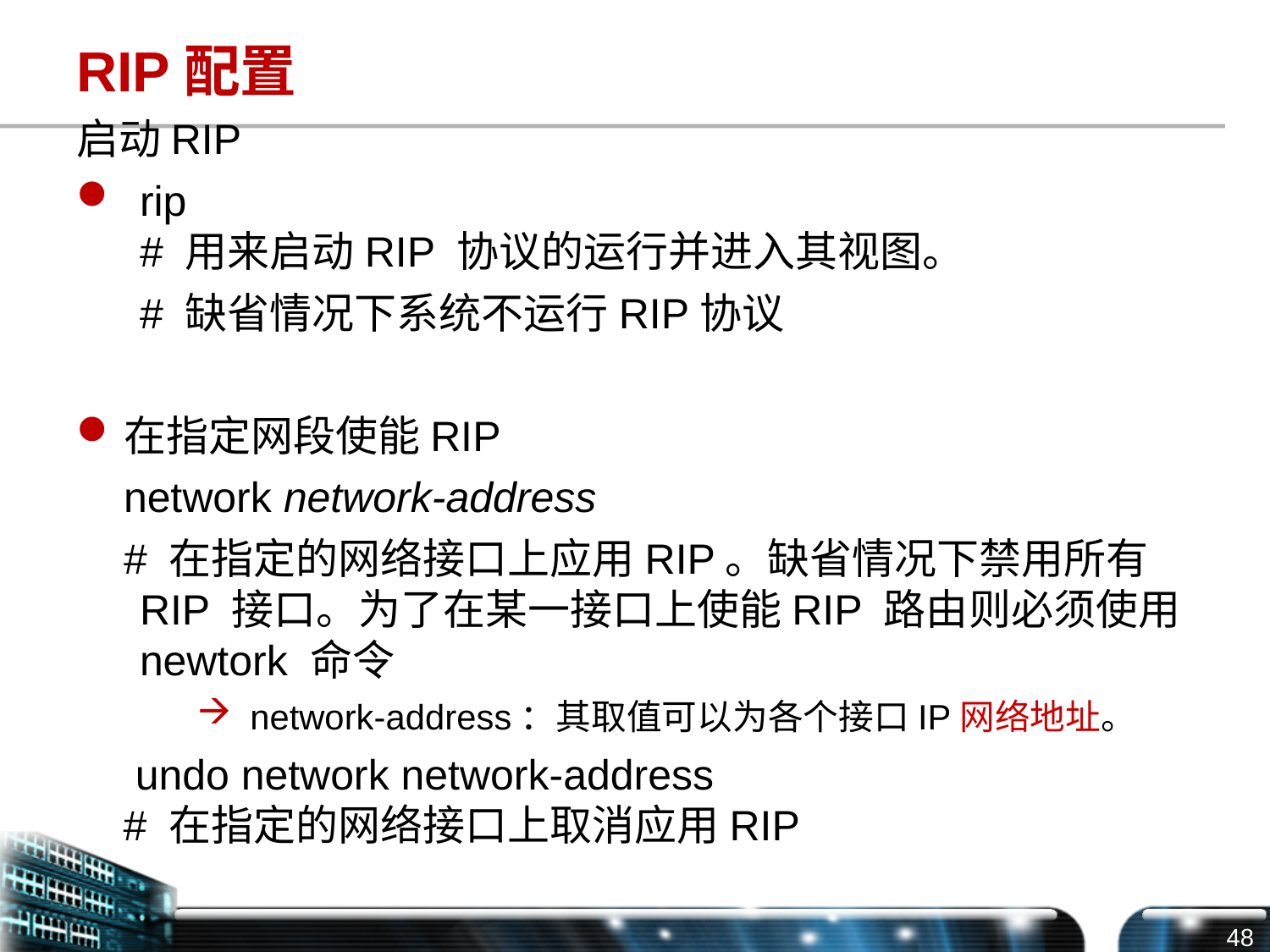

# RIP配置
启动RIP
rip
# 用来启动RIP 协议的运行并进入其视图。
	# 缺省情况下系统不运行RIP协议

在指定网段使能RIP
    network network-address
    # 在指定的网络接口上应用RIP。缺省情况下禁用所有RIP 接口。为了在某一接口上使能RIP 路由则必须使用newtork 命令
network-address：其取值可以为各个接口IP网络地址。
     undo network network-address
    # 在指定的网络接口上取消应用RIP